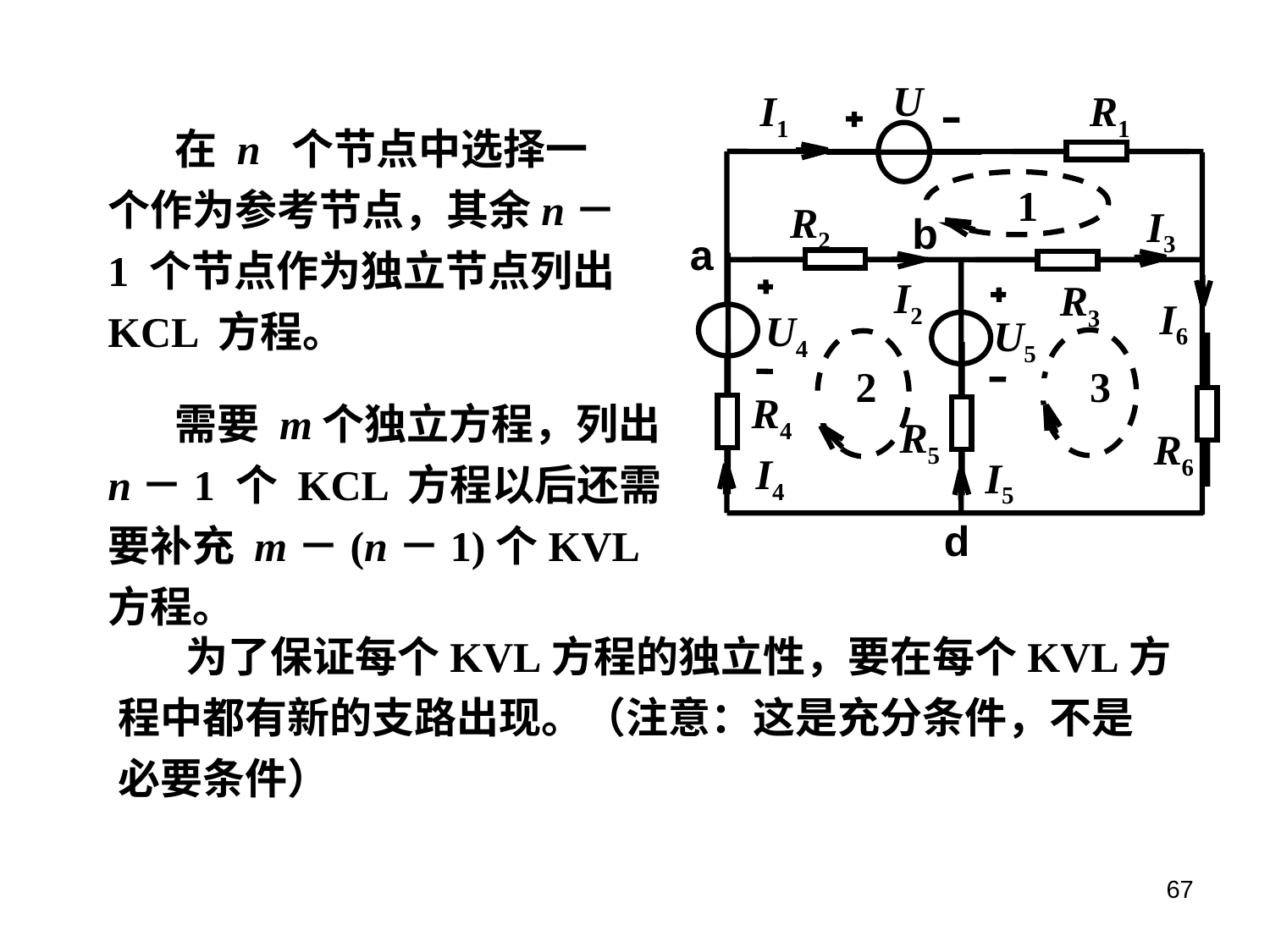

U1
I1
R1

1
R2

I3

I2
R3

I6
U4
U5

2
3

R4

R5

R6
I4
I5

b
a
d
      在 n  个节点中选择一个作为参考节点，其余n－1 个节点作为独立节点列出 KCL 方程。
      需要 m个独立方程，列出 n－1 个 KCL 方程以后还需要补充 m－(n－1)个KVL方程。
      为了保证每个KVL方程的独立性，要在每个KVL方程中都有新的支路出现。（注意：这是充分条件，不是必要条件）
67